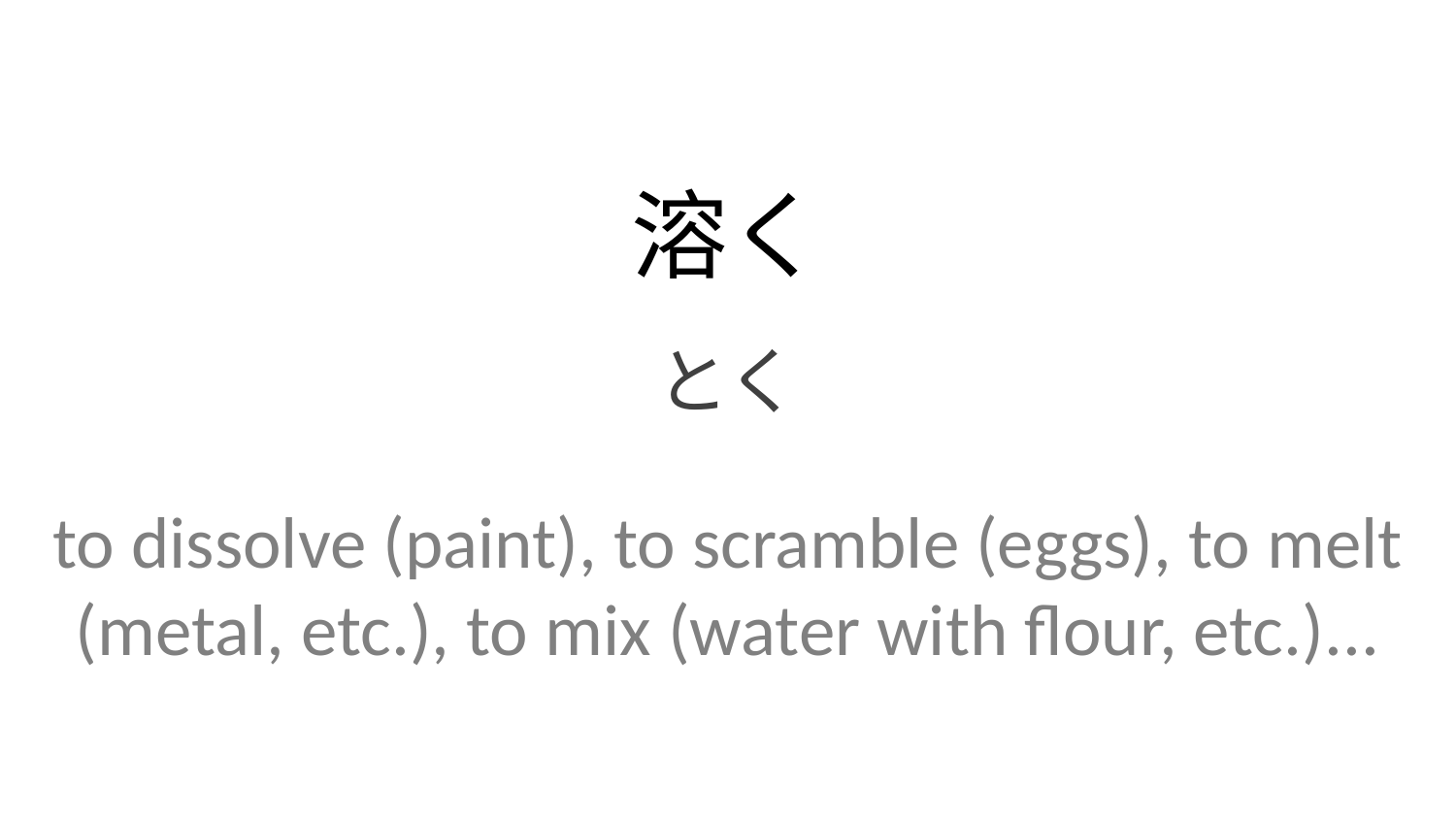

溶く

とく
to dissolve (paint), to scramble (eggs), to melt (metal, etc.), to mix (water with flour, etc.)...